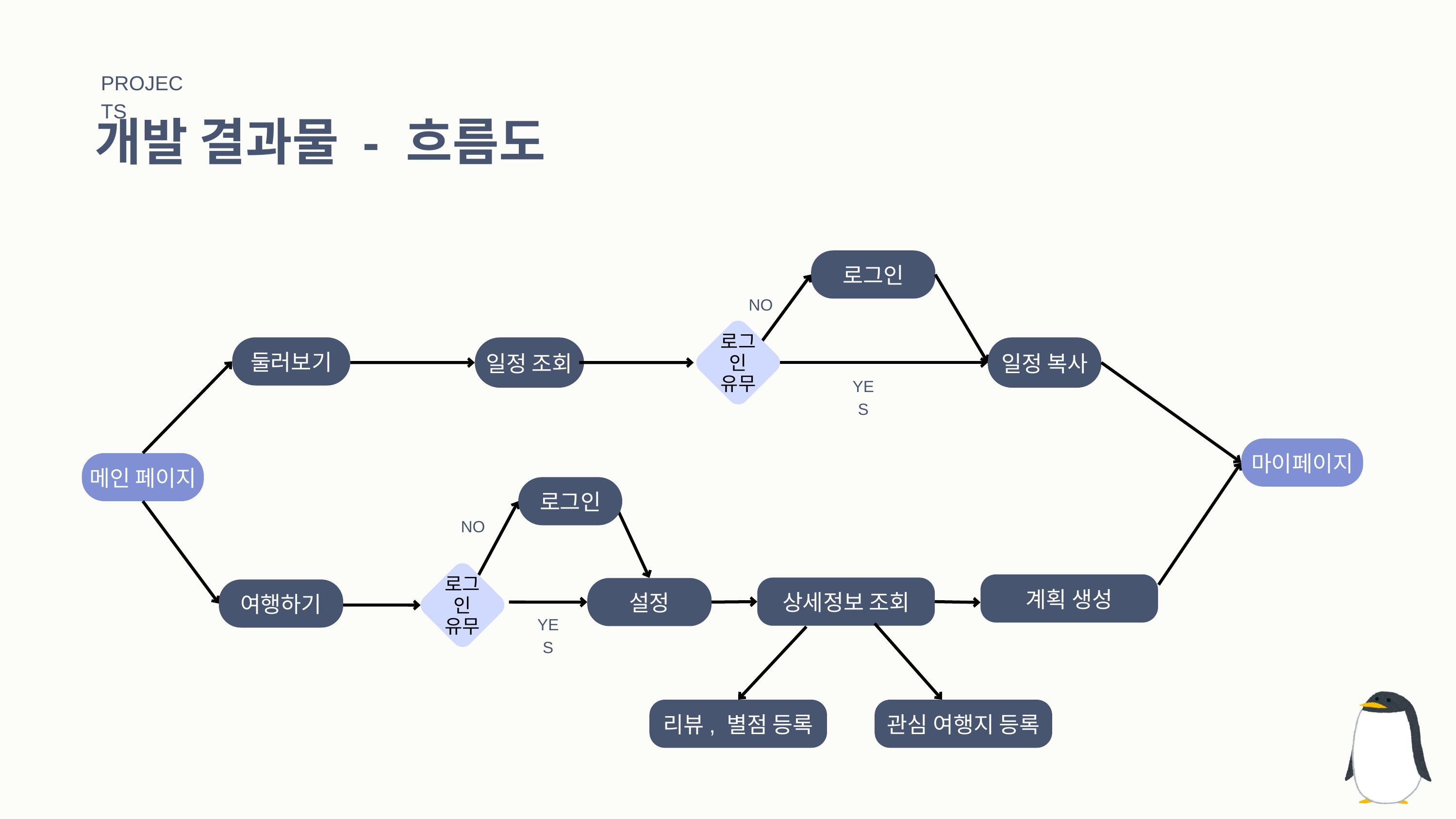

PROJECTS
개발 결과물 - 흐름도

로그인

NO

로그인 유무

둘러보기

일정 복사

일정 조회

YES

마이페이지

메인 페이지

로그인

NO

로그인 유무

계획 생성

상세정보 조회

설정

여행하기

YES

리뷰, 별점 등록

관심 여행지 등록